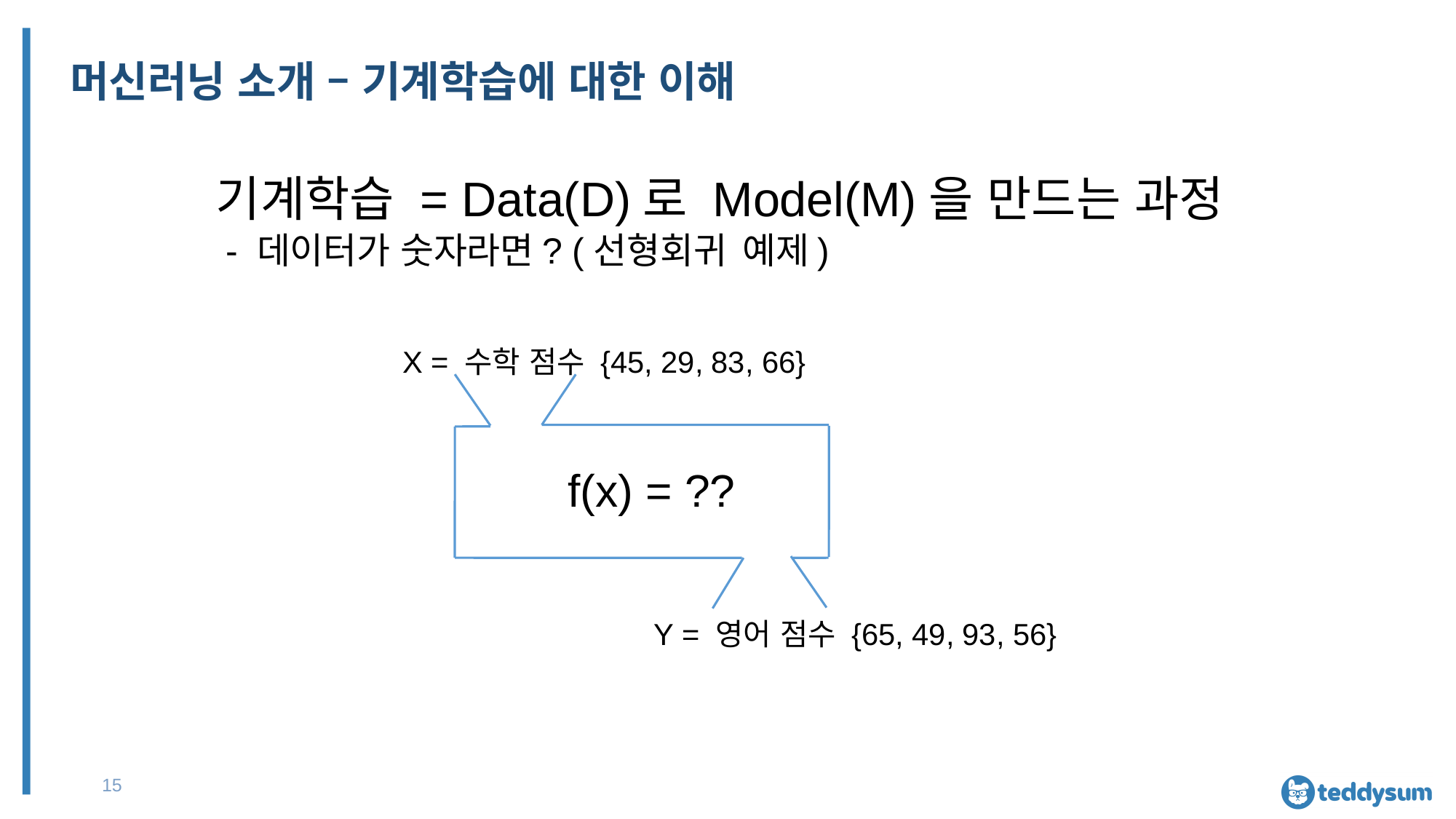

# 머신러닝 소개 – 기계학습에 대한 이해
기계학습 = Data(D)로 Model(M)을 만드는 과정
 - 데이터가 숫자라면? (선형회귀 예제)
X = 수학 점수 {45, 29, 83, 66}

f(x) = ??

Y = 영어 점수 {65, 49, 93, 56}
15